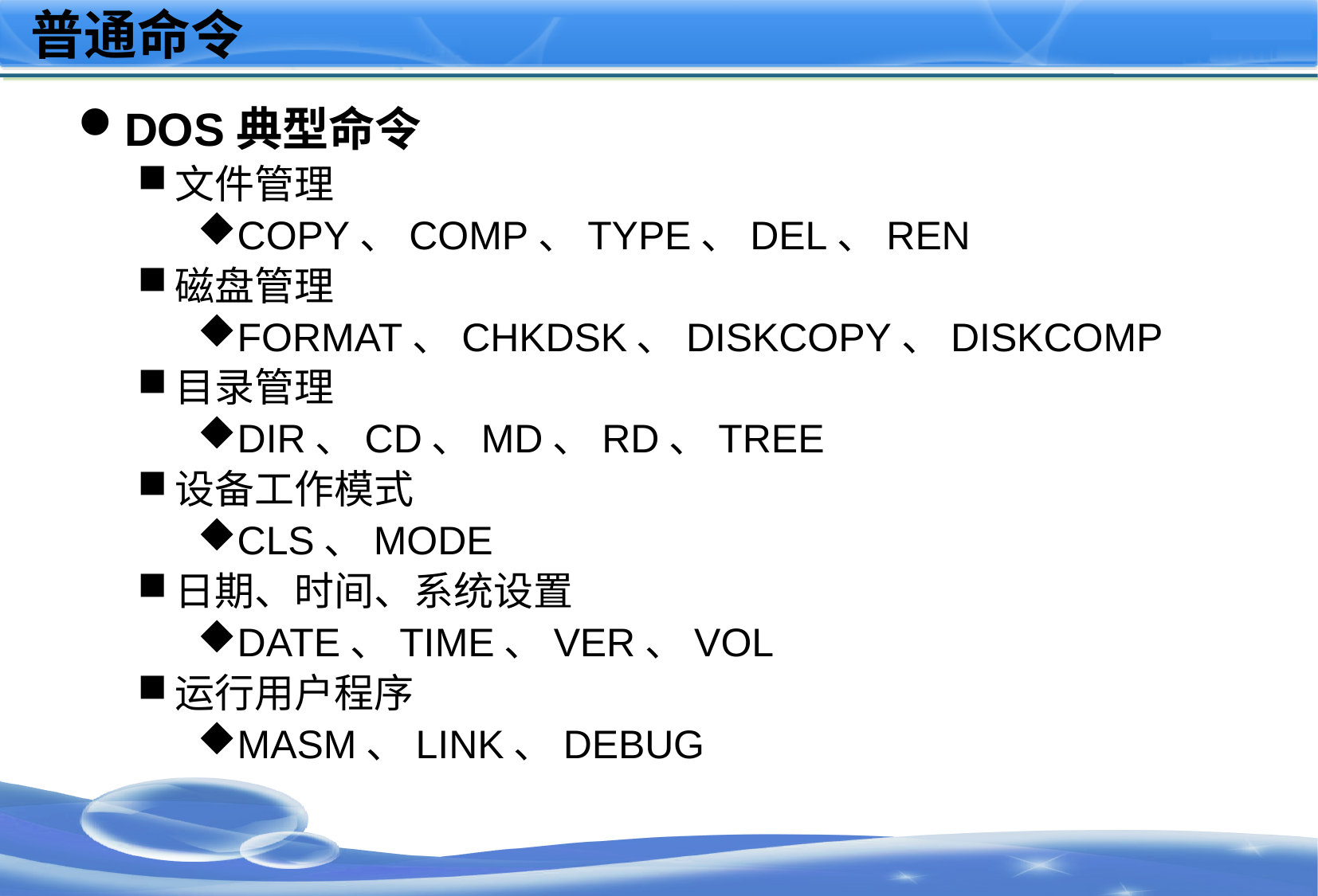

# 普通命令
DOS典型命令
文件管理
COPY、COMP、TYPE、DEL、REN
磁盘管理
FORMAT、CHKDSK、DISKCOPY、DISKCOMP
目录管理
DIR、CD、MD、RD、TREE
设备工作模式
CLS、MODE
日期、时间、系统设置
DATE、TIME、VER、VOL
运行用户程序
MASM、LINK、DEBUG